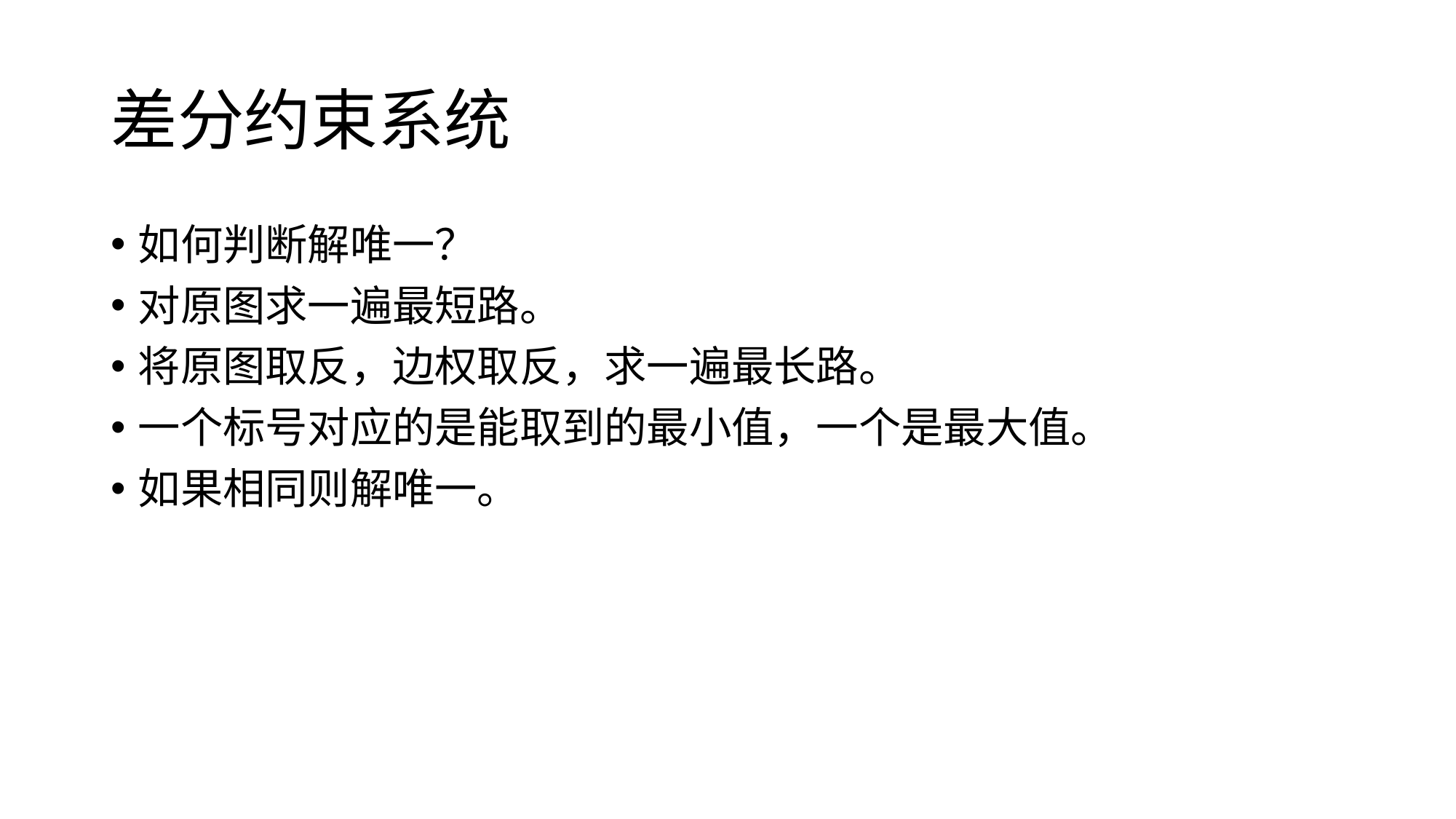

# 差分约束系统
如何判断解唯一？
对原图求一遍最短路。
将原图取反，边权取反，求一遍最长路。
一个标号对应的是能取到的最小值，一个是最大值。
如果相同则解唯一。